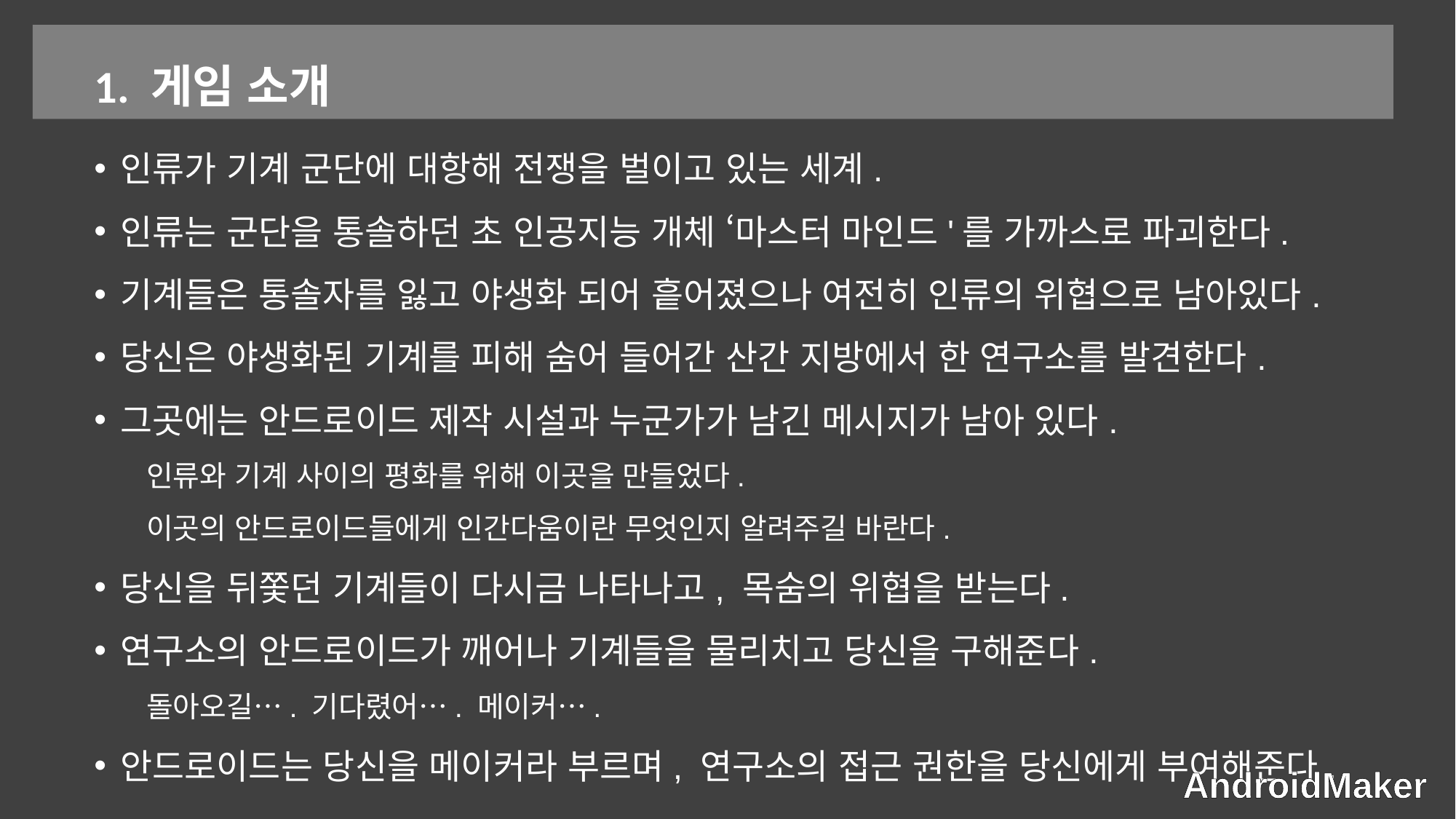

1. 게임 소개
인류가 기계 군단에 대항해 전쟁을 벌이고 있는 세계.
인류는 군단을 통솔하던 초 인공지능 개체 ‘마스터 마인드'를 가까스로 파괴한다.
기계들은 통솔자를 잃고 야생화 되어 흩어졌으나 여전히 인류의 위협으로 남아있다.
당신은 야생화된 기계를 피해 숨어 들어간 산간 지방에서 한 연구소를 발견한다.
그곳에는 안드로이드 제작 시설과 누군가가 남긴 메시지가 남아 있다.
인류와 기계 사이의 평화를 위해 이곳을 만들었다.
이곳의 안드로이드들에게 인간다움이란 무엇인지 알려주길 바란다.
당신을 뒤쫓던 기계들이 다시금 나타나고, 목숨의 위협을 받는다.
연구소의 안드로이드가 깨어나 기계들을 물리치고 당신을 구해준다.
돌아오길…. 기다렸어…. 메이커….
안드로이드는 당신을 메이커라 부르며, 연구소의 접근 권한을 당신에게 부여해준다.
AndroidMaker